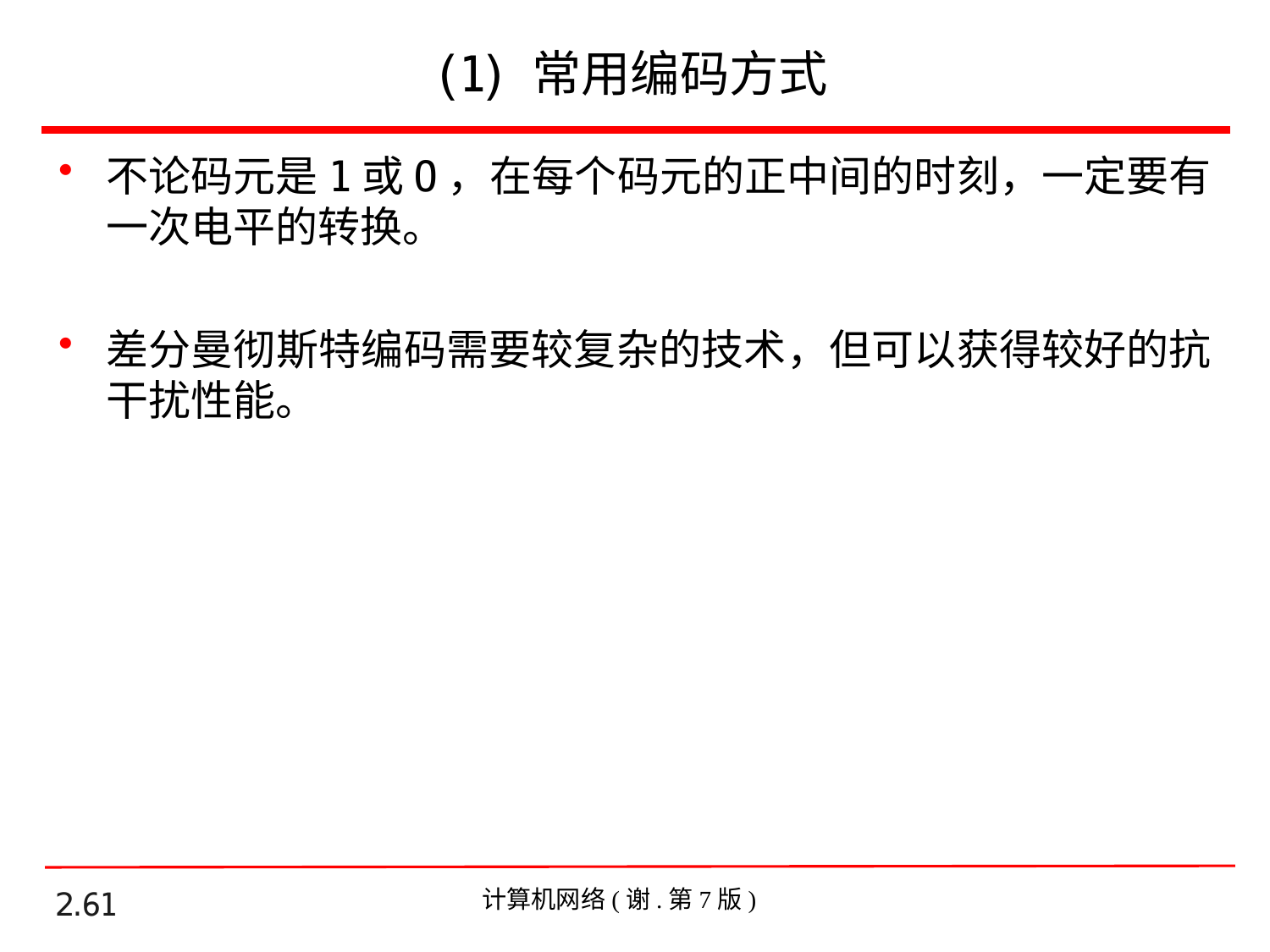

# (1) 常用编码方式
不论码元是1或0，在每个码元的正中间的时刻，一定要有一次电平的转换。

差分曼彻斯特编码需要较复杂的技术，但可以获得较好的抗干扰性能。